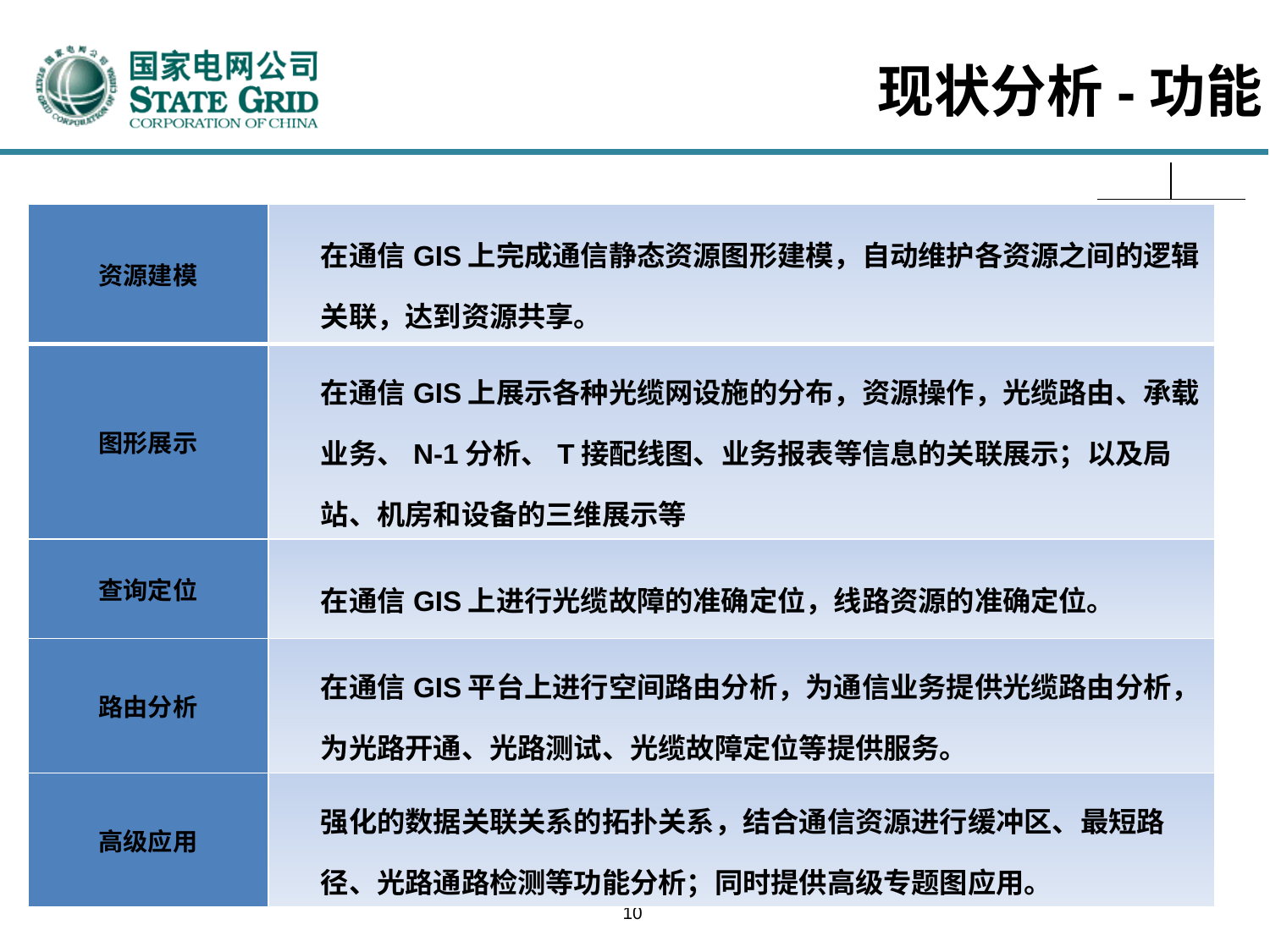

现状分析-功能
| 资源建模 | 在通信GIS上完成通信静态资源图形建模，自动维护各资源之间的逻辑关联，达到资源共享。 |
| --- | --- |
| 图形展示 | 在通信GIS上展示各种光缆网设施的分布，资源操作，光缆路由、承载业务、N-1分析、T接配线图、业务报表等信息的关联展示；以及局站、机房和设备的三维展示等 |
| 查询定位 | 在通信GIS上进行光缆故障的准确定位，线路资源的准确定位。 |
| 路由分析 | 在通信GIS平台上进行空间路由分析，为通信业务提供光缆路由分析，为光路开通、光路测试、光缆故障定位等提供服务。 |
| 高级应用 | 强化的数据关联关系的拓扑关系，结合通信资源进行缓冲区、最短路径、光路通路检测等功能分析；同时提供高级专题图应用。 |
10